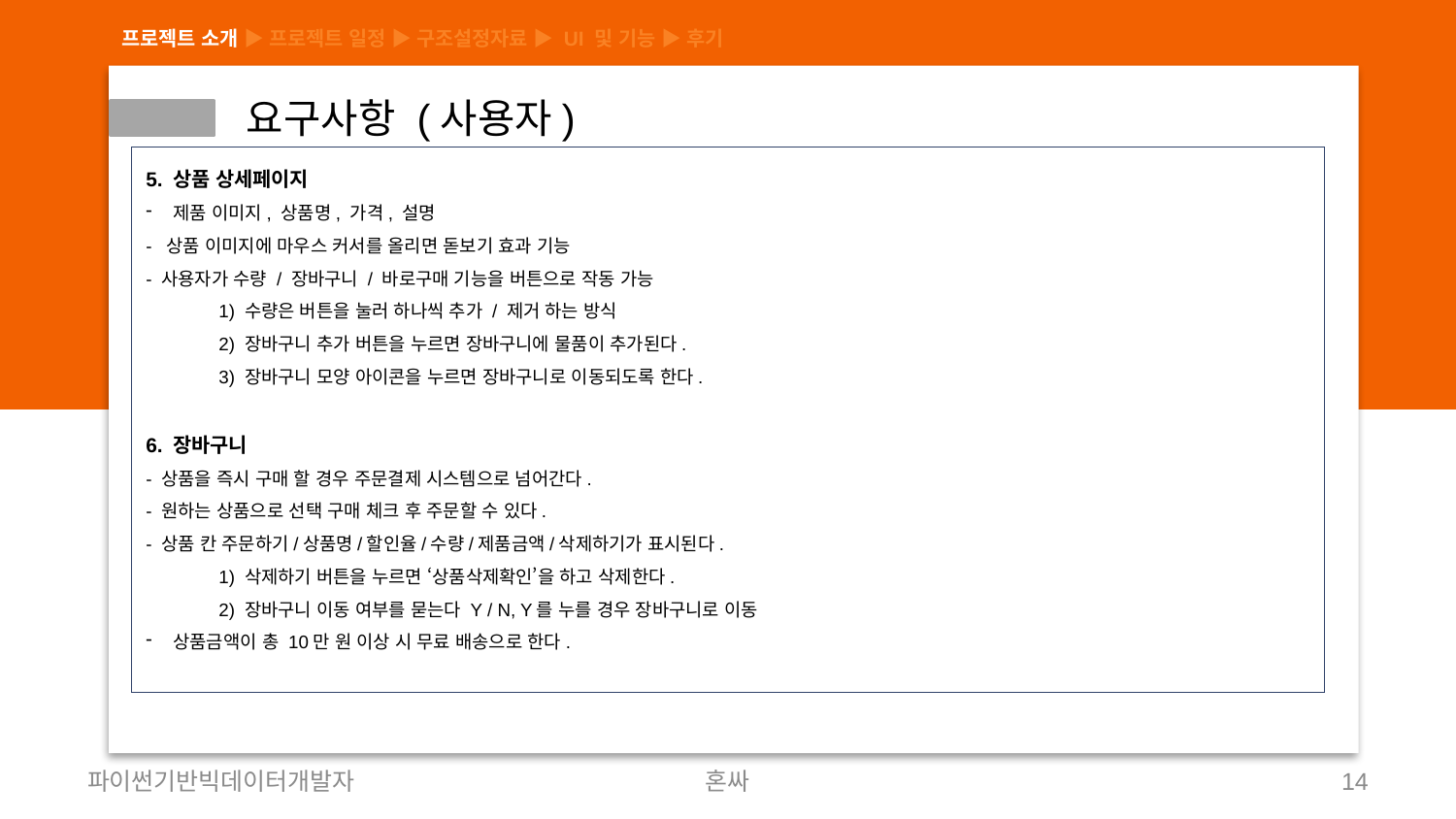

프로젝트 소개 ▶ 프로젝트 일정 ▶ 구조설정자료 ▶ UI 및 기능 ▶ 후기

 요구사항 (사용자)

5. 상품 상세페이지
제품 이미지, 상품명, 가격, 설명
-  상품 이미지에 마우스 커서를 올리면 돋보기 효과 기능
- 사용자가 수량 / 장바구니 / 바로구매 기능을 버튼으로 작동 가능
1) 수량은 버튼을 눌러 하나씩 추가 / 제거 하는 방식
2) 장바구니 추가 버튼을 누르면 장바구니에 물품이 추가된다.
3) 장바구니 모양 아이콘을 누르면 장바구니로 이동되도록 한다.

6. 장바구니
- 상품을 즉시 구매 할 경우 주문결제 시스템으로 넘어간다.
- 원하는 상품으로 선택 구매 체크 후 주문할 수 있다.
- 상품 칸 주문하기/상품명/할인율/수량/제품금액/삭제하기가 표시된다.
1) 삭제하기 버튼을 누르면 ‘상품삭제확인’을 하고 삭제한다.
2) 장바구니 이동 여부를 묻는다 Y / N, Y를 누를 경우 장바구니로 이동
상품금액이 총 10만 원 이상 시 무료 배송으로 한다.

파이썬기반빅데이터개발자
혼싸
14